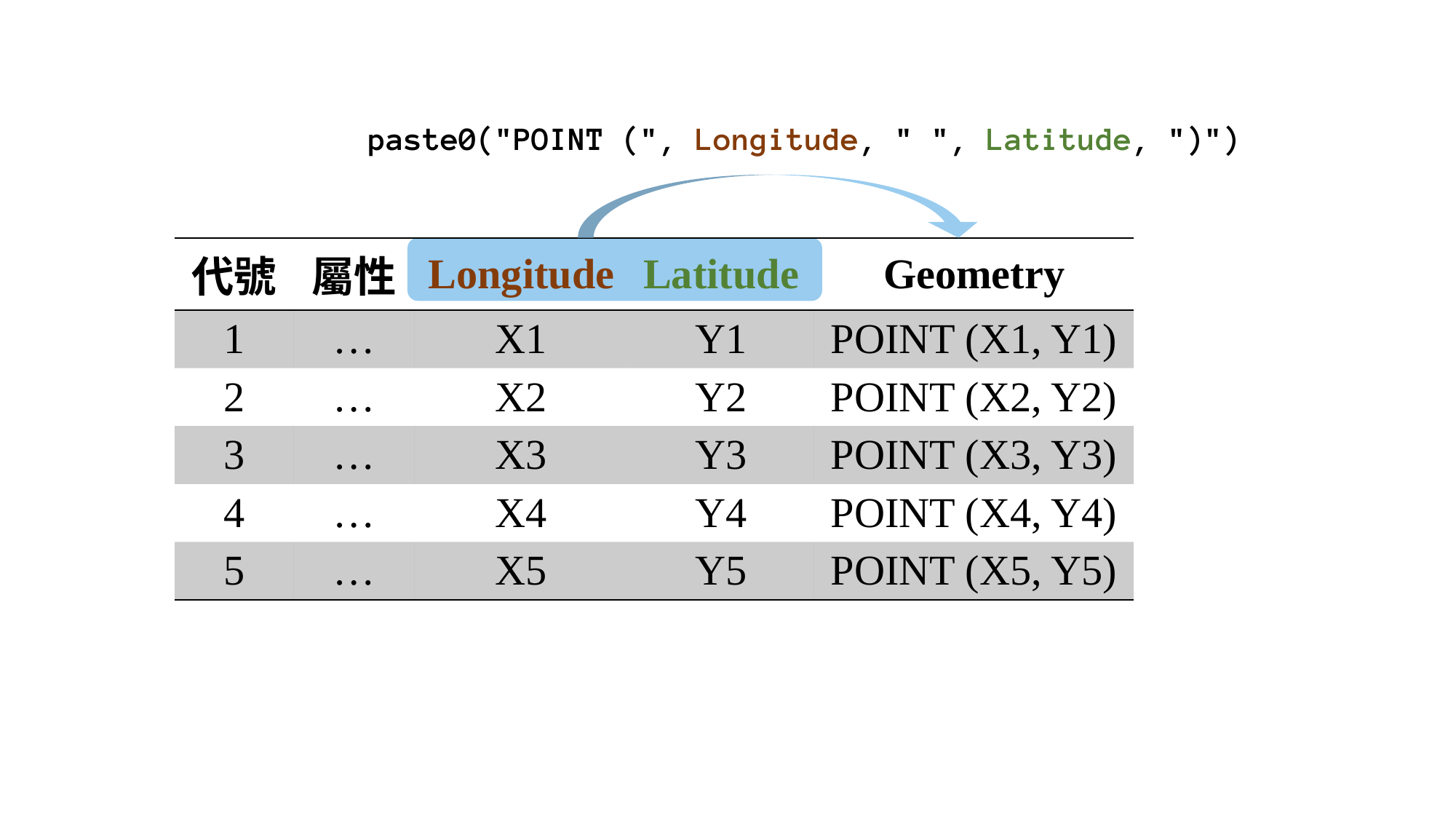

paste0("POINT (", Longitude, " ", Latitude, ")")

| 代號 | 屬性 | Longitude | Latitude | Geometry |
| --- | --- | --- | --- | --- |
| 1 | … | X1 | Y1 | POINT (X1, Y1) |
| 2 | … | X2 | Y2 | POINT (X2, Y2) |
| 3 | … | X3 | Y3 | POINT (X3, Y3) |
| 4 | … | X4 | Y4 | POINT (X4, Y4) |
| 5 | … | X5 | Y5 | POINT (X5, Y5) |